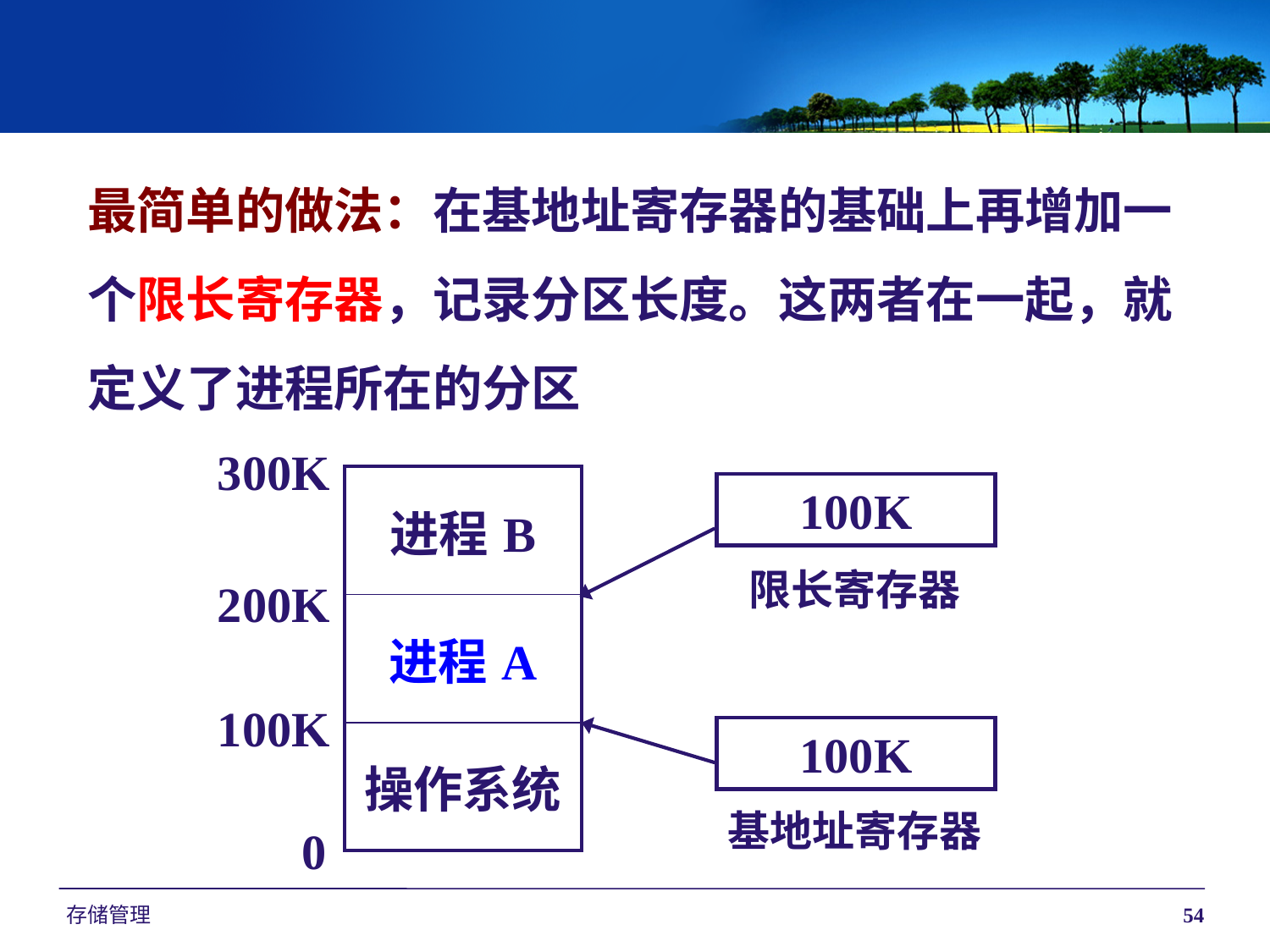

最简单的做法：在基地址寄存器的基础上再增加一个限长寄存器，记录分区长度。这两者在一起，就定义了进程所在的分区
300K
| 进程B |
| --- |
| 进程A |
| 操作系统 |
100K

限长寄存器
200K
100K
100K

基地址寄存器
0
存储管理
54